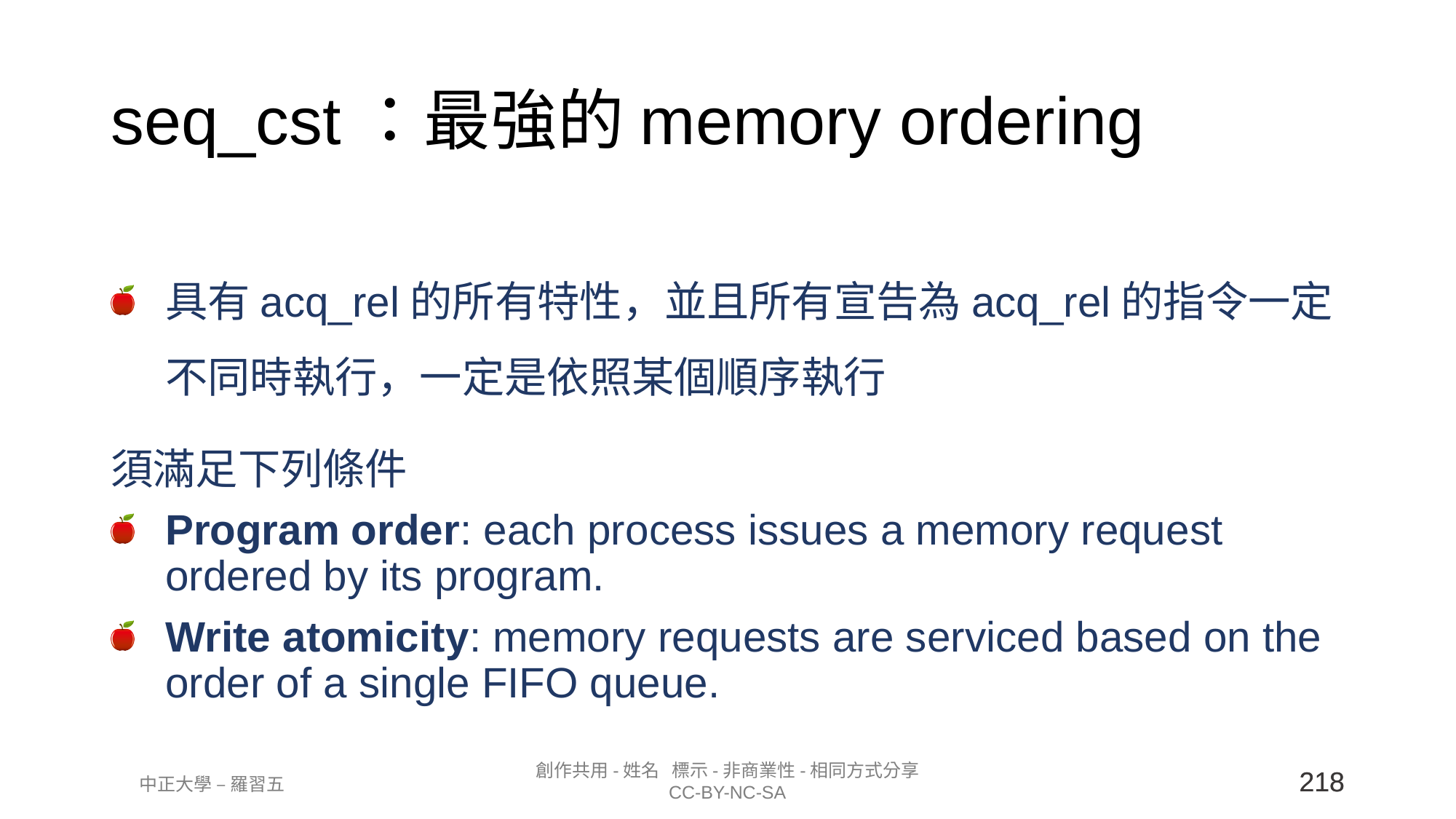

# seq_cst：最強的memory ordering
具有acq_rel的所有特性，並且所有宣告為acq_rel的指令一定不同時執行，一定是依照某個順序執行
須滿足下列條件
Program order: each process issues a memory request ordered by its program.
Write atomicity: memory requests are serviced based on the order of a single FIFO queue.